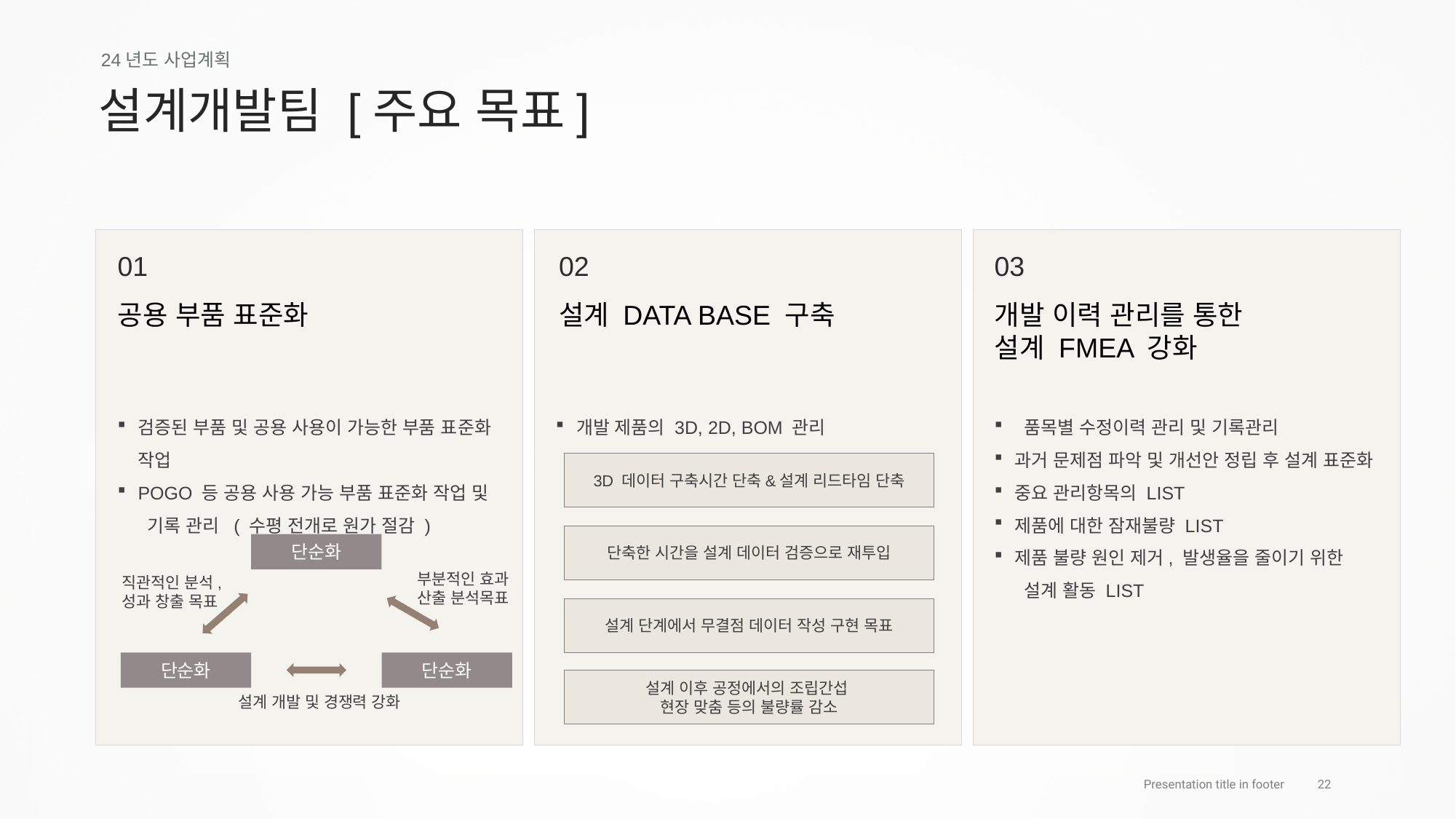

24년도 사업계획
설계개발팀 [주요 목표]

01
02
03
공용 부품 표준화
개발 이력 관리를 통한
설계 FMEA 강화
설계 DATA BASE 구축
검증된 부품 및 공용 사용이 가능한 부품 표준화 작업
POGO 등 공용 사용 가능 부품 표준화 작업 및
     기록 관리  ( 수평 전개로 원가 절감 )
개발 제품의 3D, 2D, BOM 관리
 품목별 수정이력 관리 및 기록관리
과거 문제점 파악 및 개선안 정립 후 설계 표준화
중요 관리항목의 LIST
제품에 대한 잠재불량 LIST
제품 불량 원인 제거, 발생율을 줄이기 위한
     설계 활동 LIST
3D 데이터 구축시간 단축&설계 리드타임 단축
단축한 시간을 설계 데이터 검증으로 재투입
단순화
부분적인 효과
산출 분석목표
직관적인 분석,
성과 창출 목표

단순화
단순화

설계 개발 및 경쟁력 강화
설계 단계에서 무결점 데이터 작성 구현 목표
설계 이후 공정에서의 조립간섭
현장 맞춤 등의 불량률 감소